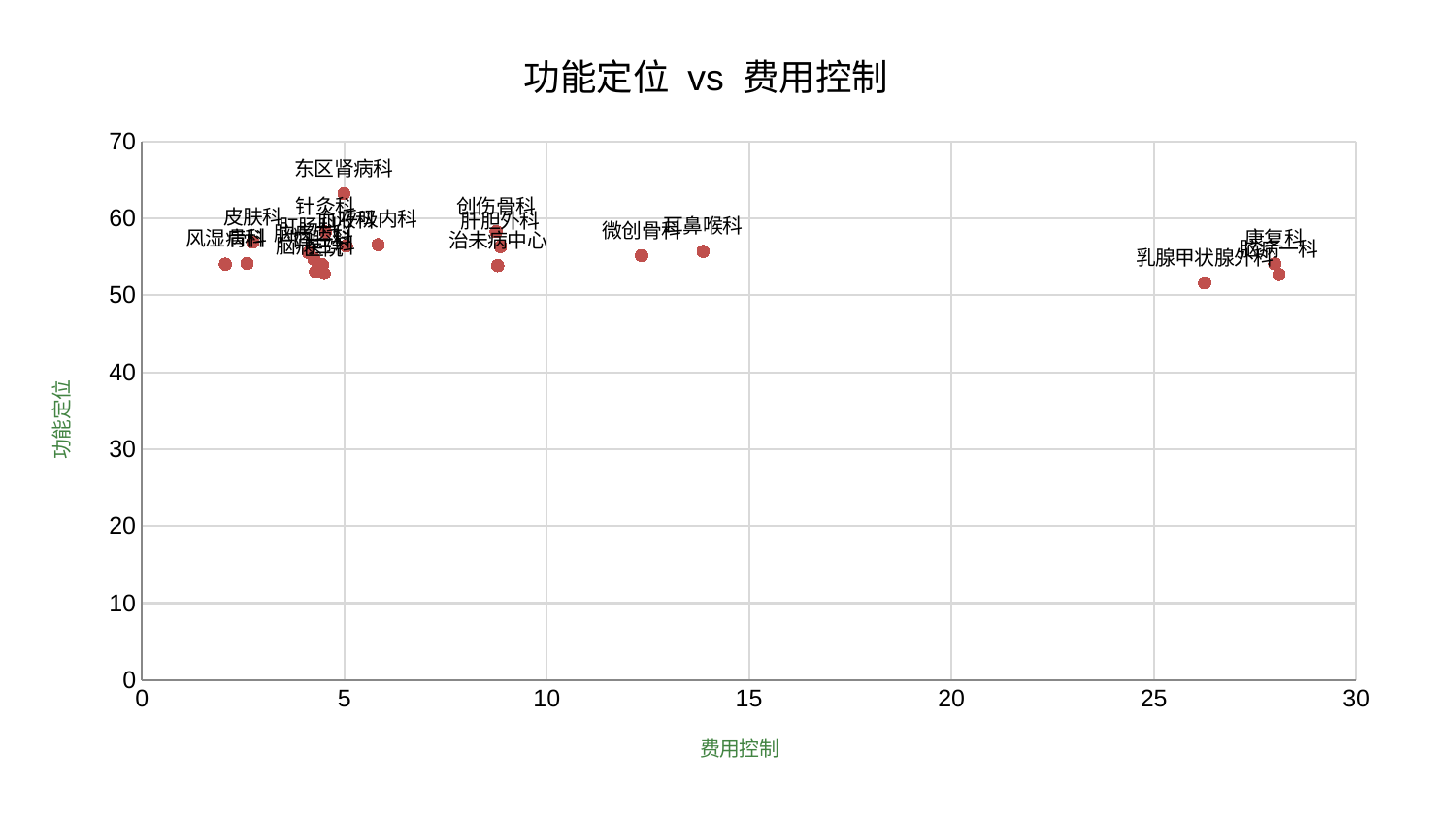

### Chart: 功能定位 vs 费用控制

| Category | 功能定位 |
|---|---|
186